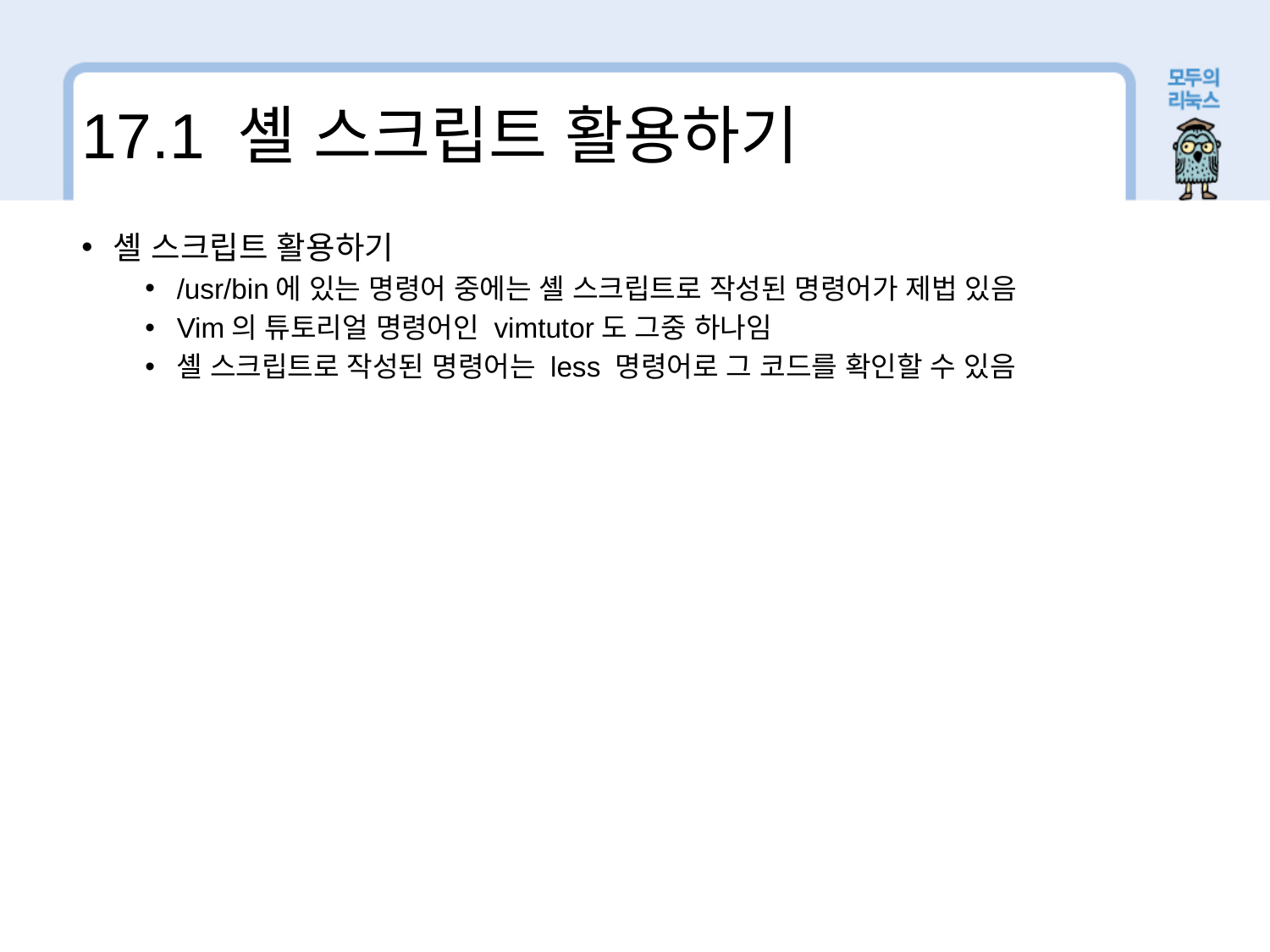

17.1 셸 스크립트 활용하기
셸 스크립트 활용하기
/usr/bin에 있는 명령어 중에는 셸 스크립트로 작성된 명령어가 제법 있음
Vim의 튜토리얼 명령어인 vimtutor도 그중 하나임
셸 스크립트로 작성된 명령어는 less 명령어로 그 코드를 확인할 수 있음